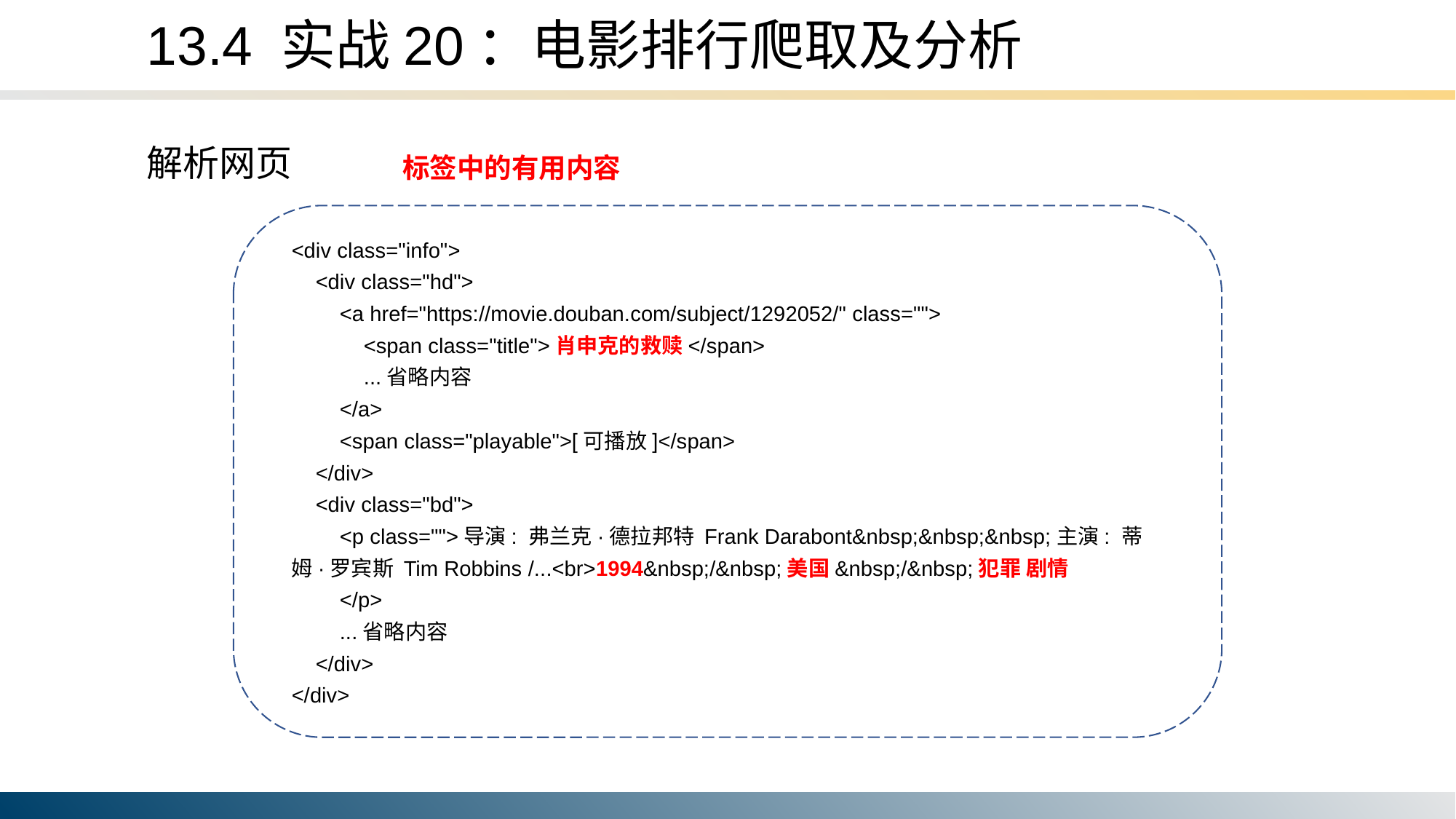

13.4 实战20：电影排行爬取及分析
标签中的有用内容
解析网页

<div class="info">
    <div class="hd">
        <a href="https://movie.douban.com/subject/1292052/" class="">
            <span class="title">肖申克的救赎</span>
            ...省略内容
        </a>
        <span class="playable">[可播放]</span>
    </div>
    <div class="bd">
        <p class="">导演: 弗兰克·德拉邦特 Frank Darabont&nbsp;&nbsp;&nbsp;主演: 蒂姆·罗宾斯 Tim Robbins /...<br>1994&nbsp;/&nbsp;美国&nbsp;/&nbsp;犯罪 剧情
        </p>
        ...省略内容
    </div>
</div>